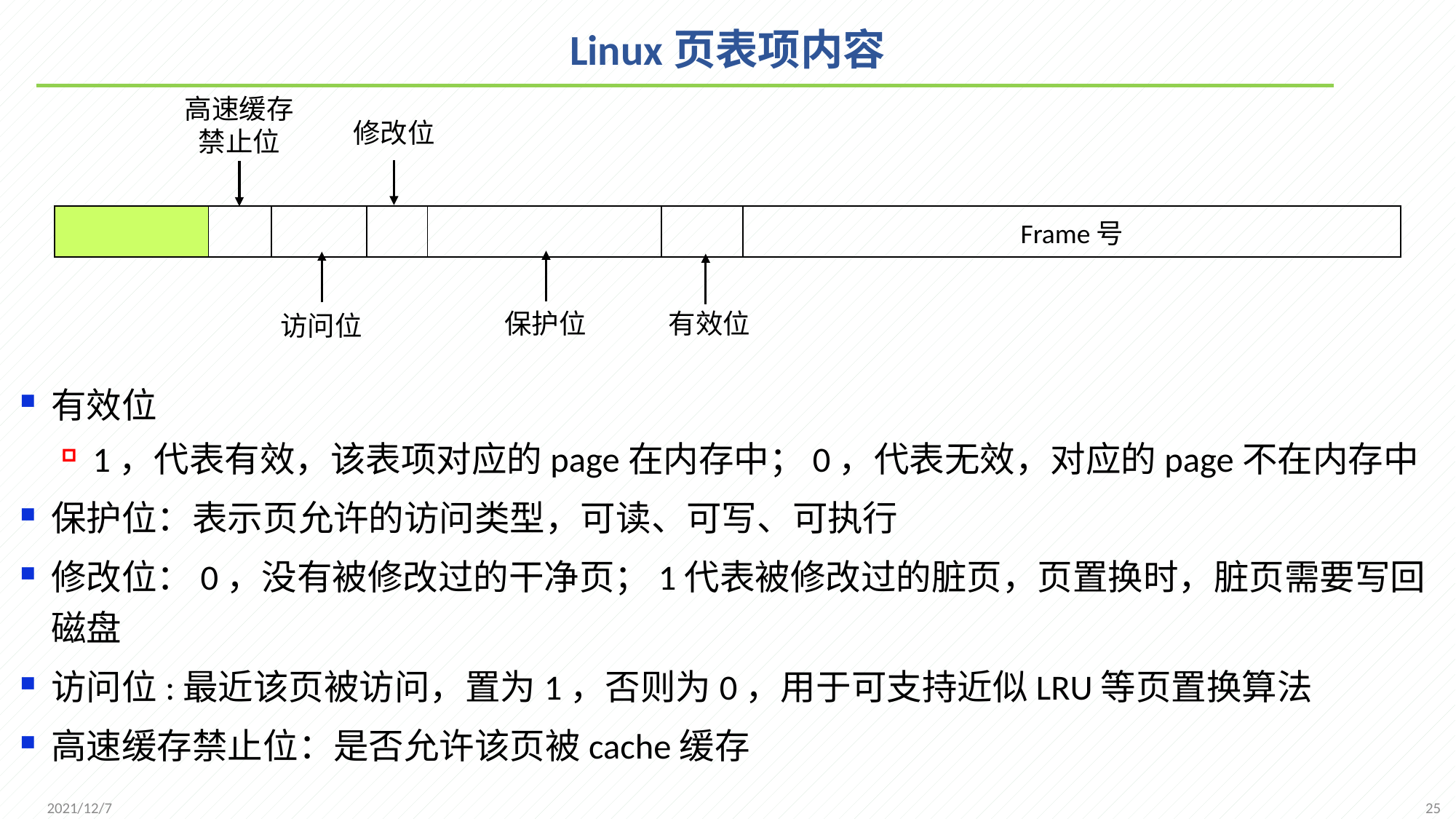

# Linux页表项内容
高速缓存
禁止位
修改位
|  |  |  |  |  |  | Frame号 |
| --- | --- | --- | --- | --- | --- | --- |
有效位
保护位
访问位
有效位
1，代表有效，该表项对应的page在内存中；0，代表无效，对应的page不在内存中
保护位：表示页允许的访问类型，可读、可写、可执行
修改位：0，没有被修改过的干净页；1代表被修改过的脏页，页置换时，脏页需要写回磁盘
访问位:最近该页被访问，置为1，否则为0，用于可支持近似LRU等页置换算法
高速缓存禁止位：是否允许该页被cache缓存
25
2021/12/7